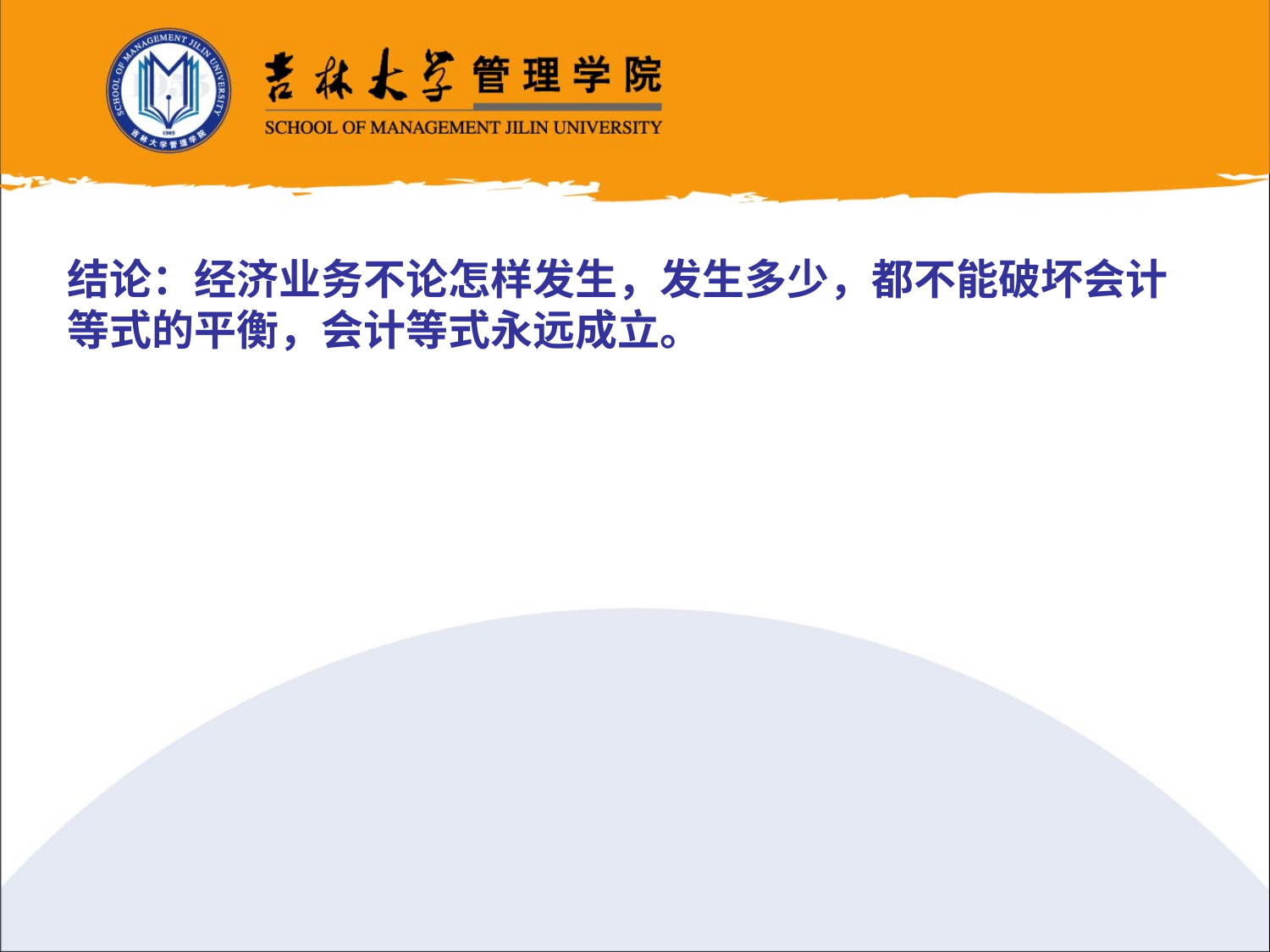

结论：经济业务不论怎样发生，发生多少，都不能破坏会计等式的平衡，会计等式永远成立。
34